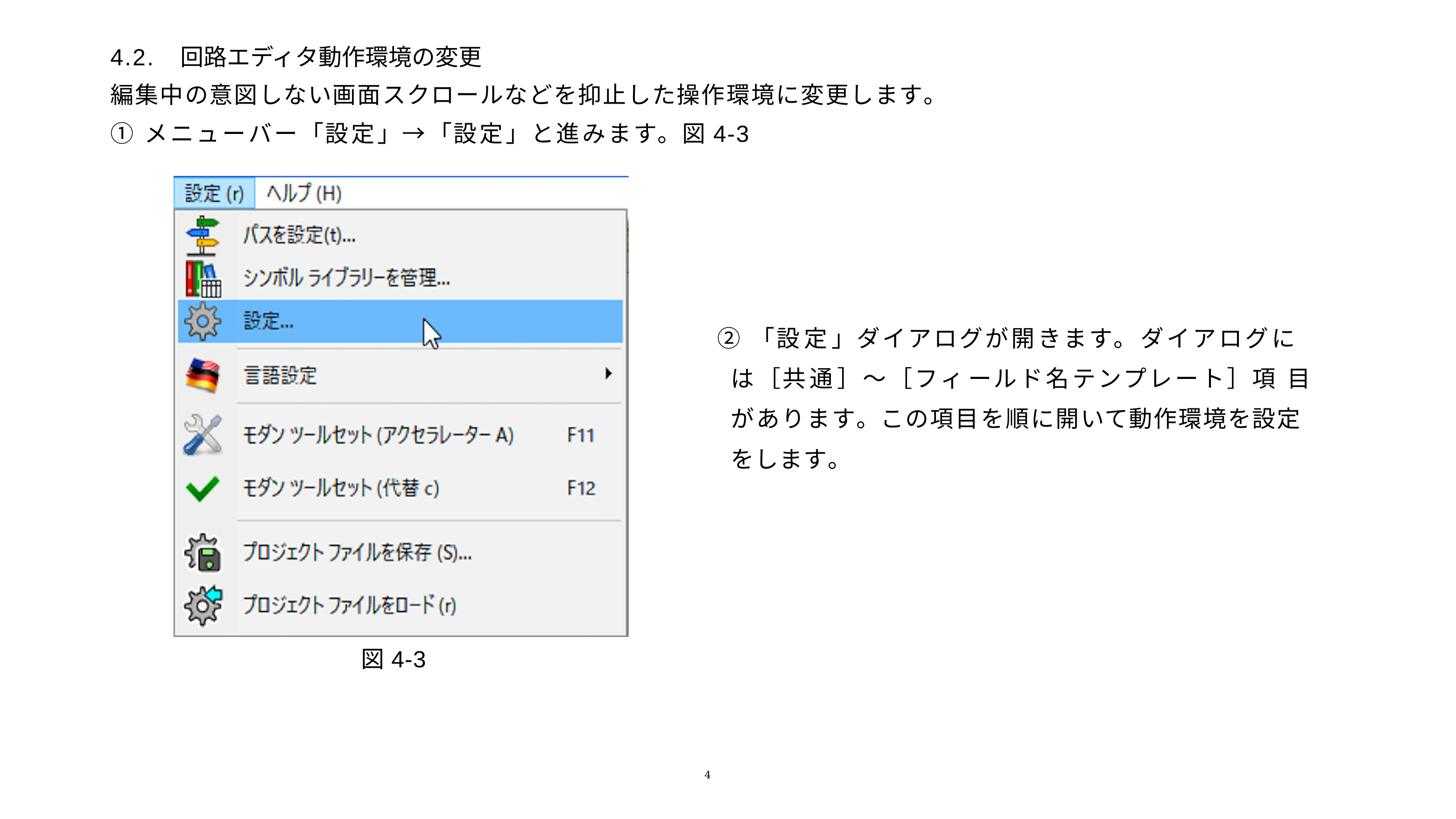

4.2.	回路エディタ動作環境の変更
編集中の意図しない画面スクロールなどを抑止した操作環境に変更します。
① メニューバー「設定」→「設定」と進みます。図4-3

② 「設定」ダイアログが開きます。ダイアログには［共通］～［フィールド名テンプレート］項 目があります。この項目を順に開いて動作環境を設定をします。
図4-3
4